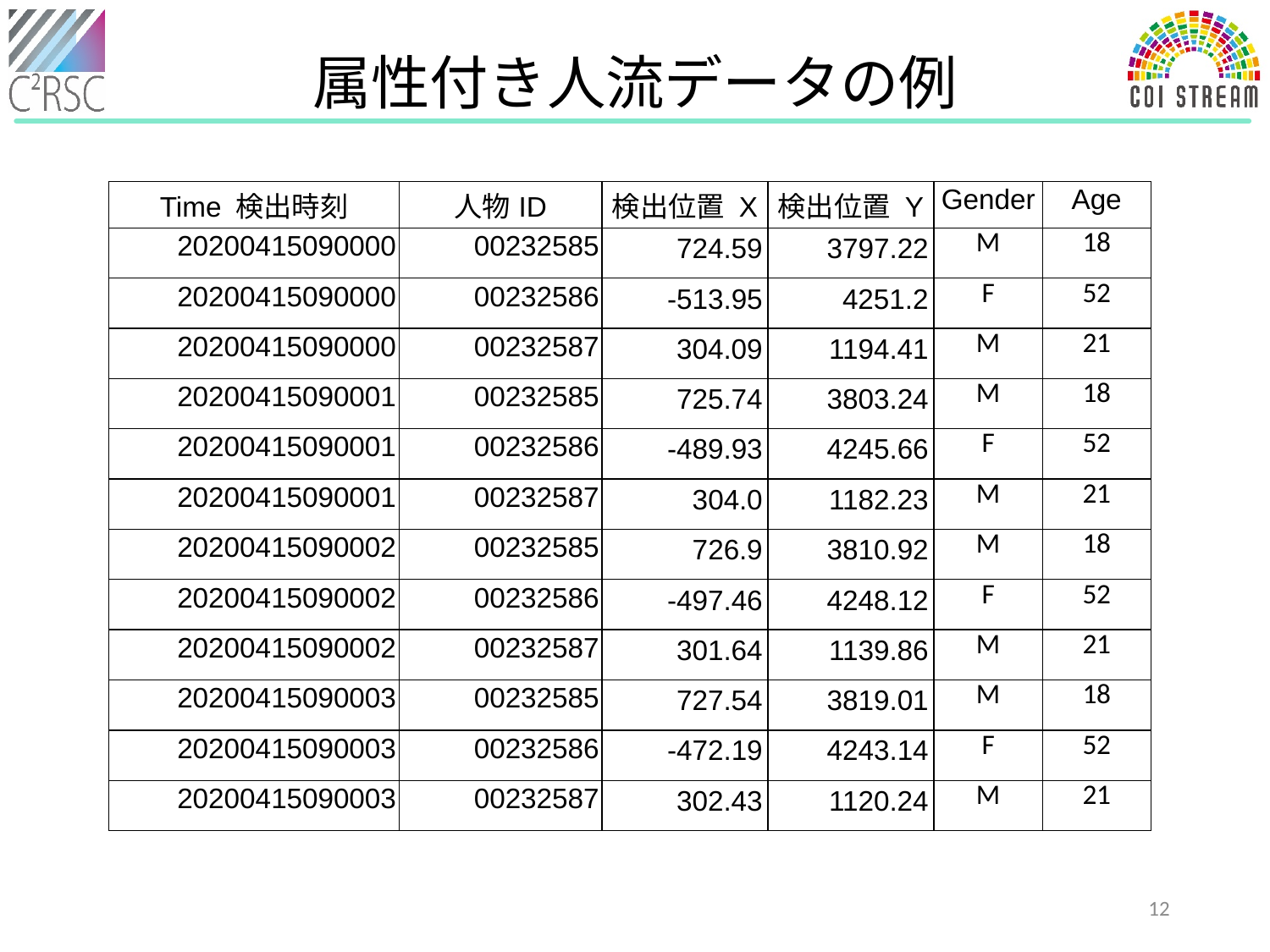

# 属性付き人流データの例
| Time 検出時刻 | 人物ID | 検出位置 X | 検出位置 Y | Gender | Age |
| --- | --- | --- | --- | --- | --- |
| 20200415090000 | 00232585 | 724.59 | 3797.22 | M | 18 |
| 20200415090000 | 00232586 | -513.95 | 4251.2 | F | 52 |
| 20200415090000 | 00232587 | 304.09 | 1194.41 | M | 21 |
| 20200415090001 | 00232585 | 725.74 | 3803.24 | M | 18 |
| 20200415090001 | 00232586 | -489.93 | 4245.66 | F | 52 |
| 20200415090001 | 00232587 | 304.0 | 1182.23 | M | 21 |
| 20200415090002 | 00232585 | 726.9 | 3810.92 | M | 18 |
| 20200415090002 | 00232586 | -497.46 | 4248.12 | F | 52 |
| 20200415090002 | 00232587 | 301.64 | 1139.86 | M | 21 |
| 20200415090003 | 00232585 | 727.54 | 3819.01 | M | 18 |
| 20200415090003 | 00232586 | -472.19 | 4243.14 | F | 52 |
| 20200415090003 | 00232587 | 302.43 | 1120.24 | M | 21 |
12